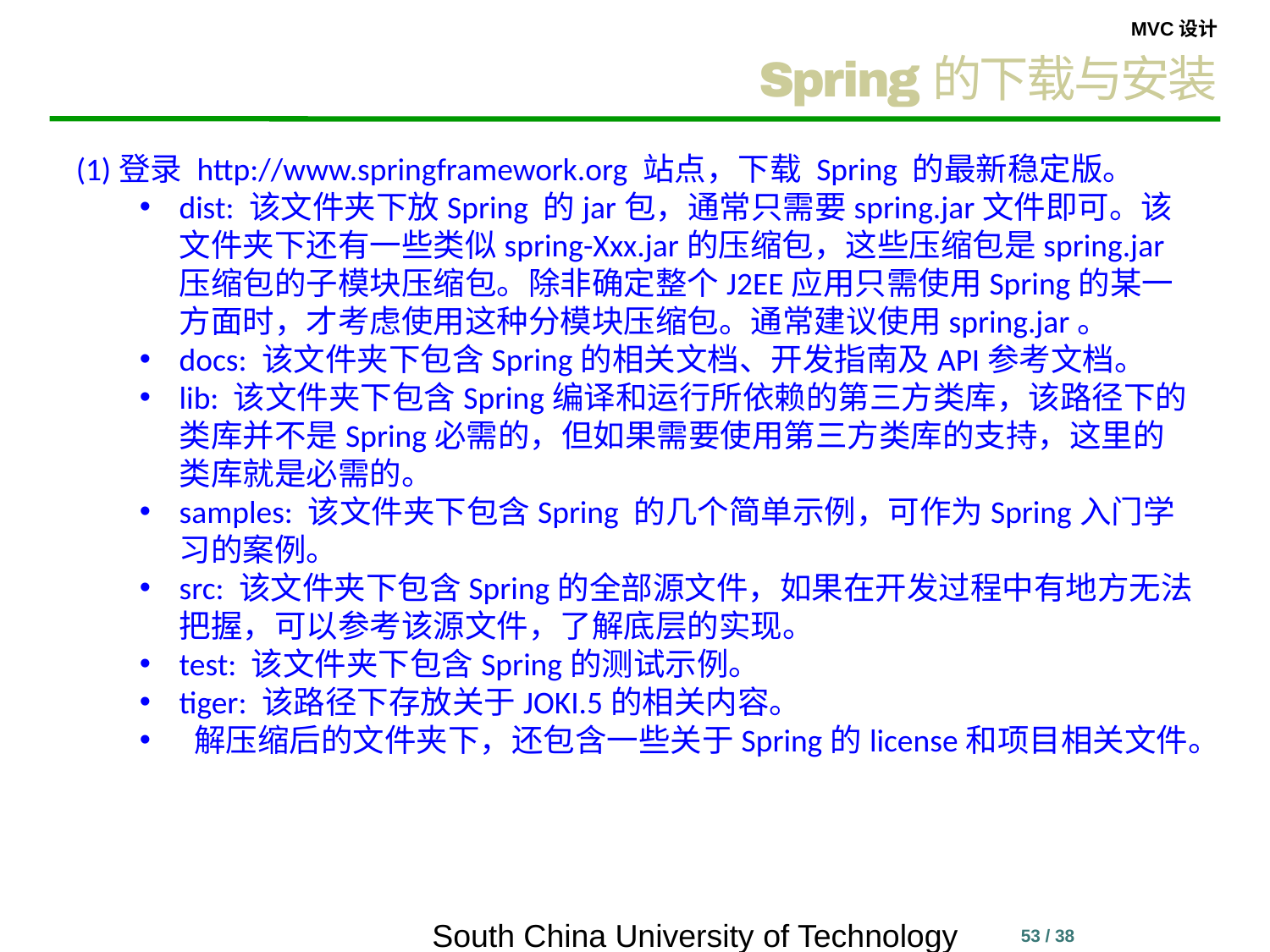

Spring的下载与安装
(1)登录 http://www.springframework.org 站点，下载 Spring 的最新稳定版。
dist: 该文件夹下放Spring 的jar包，通常只需要spring.jar文件即可。该文件夹下还有一些类似spring-Xxx.jar的压缩包，这些压缩包是spring.jar压缩包的子模块压缩包。除非确定整个J2EE应用只需使用Spring的某一方面时，才考虑使用这种分模块压缩包。通常建议使用spring.jar。
docs: 该文件夹下包含Spring的相关文档、开发指南及API参考文档。
lib: 该文件夹下包含Spring编译和运行所依赖的第三方类库，该路径下的类库并不是Spring必需的，但如果需要使用第三方类库的支持，这里的类库就是必需的。
samples: 该文件夹下包含Spring 的几个简单示例，可作为Spring入门学习的案例。
src: 该文件夹下包含Spring的全部源文件，如果在开发过程中有地方无法把握，可以参考该源文件，了解底层的实现。
test: 该文件夹下包含Spring的测试示例。
tiger: 该路径下存放关于JOKI.5的相关内容。
 解压缩后的文件夹下，还包含一些关于Spring的license和项目相关文件。